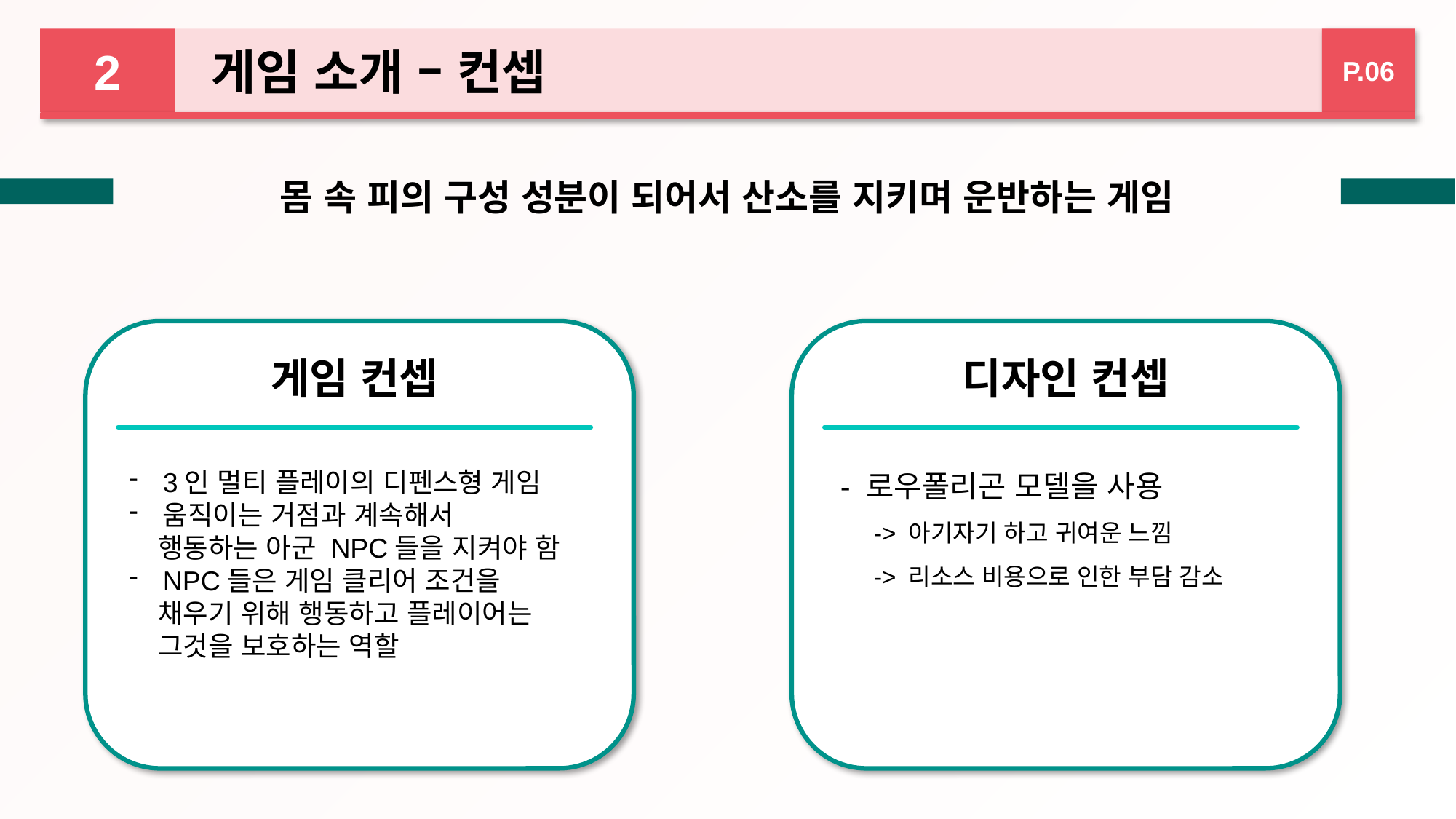

2
 게임 소개 – 컨셉
P.06

몸 속 피의 구성 성분이 되어서 산소를 지키며 운반하는 게임

게임 컨셉
디자인 컨셉
3인 멀티 플레이의 디펜스형 게임
움직이는 거점과 계속해서
   행동하는 아군 NPC들을 지켜야 함
NPC들은 게임 클리어 조건을
   채우기 위해 행동하고 플레이어는
   그것을 보호하는 역할
- 로우폴리곤 모델을 사용
     -> 아기자기 하고 귀여운 느낌
     -> 리소스 비용으로 인한 부담 감소